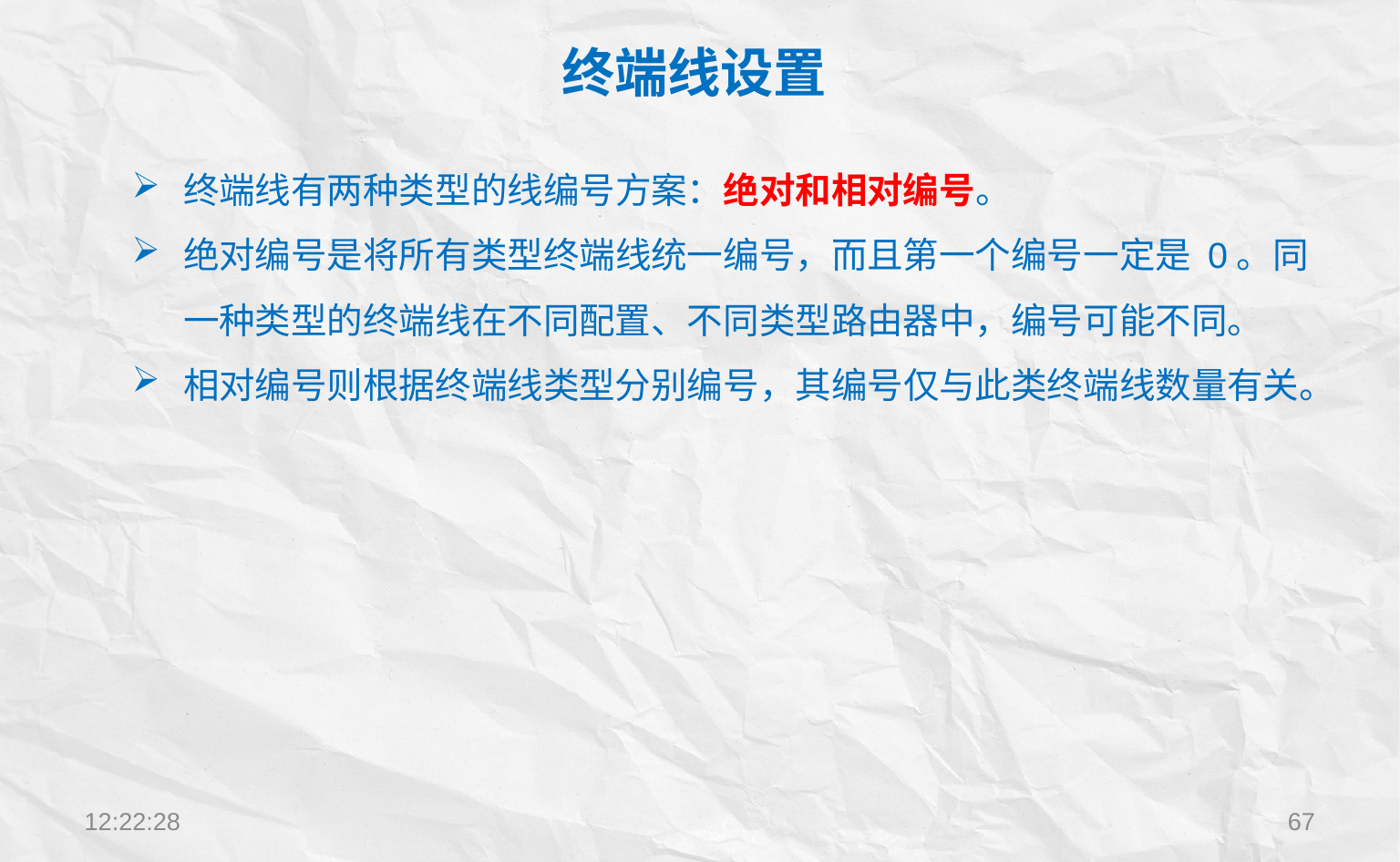

终端线设置
终端线有两种类型的线编号方案：绝对和相对编号。
绝对编号是将所有类型终端线统一编号，而且第一个编号一定是 0。同一种类型的终端线在不同配置、不同类型路由器中，编号可能不同。
相对编号则根据终端线类型分别编号，其编号仅与此类终端线数量有关。

12:22:28
67